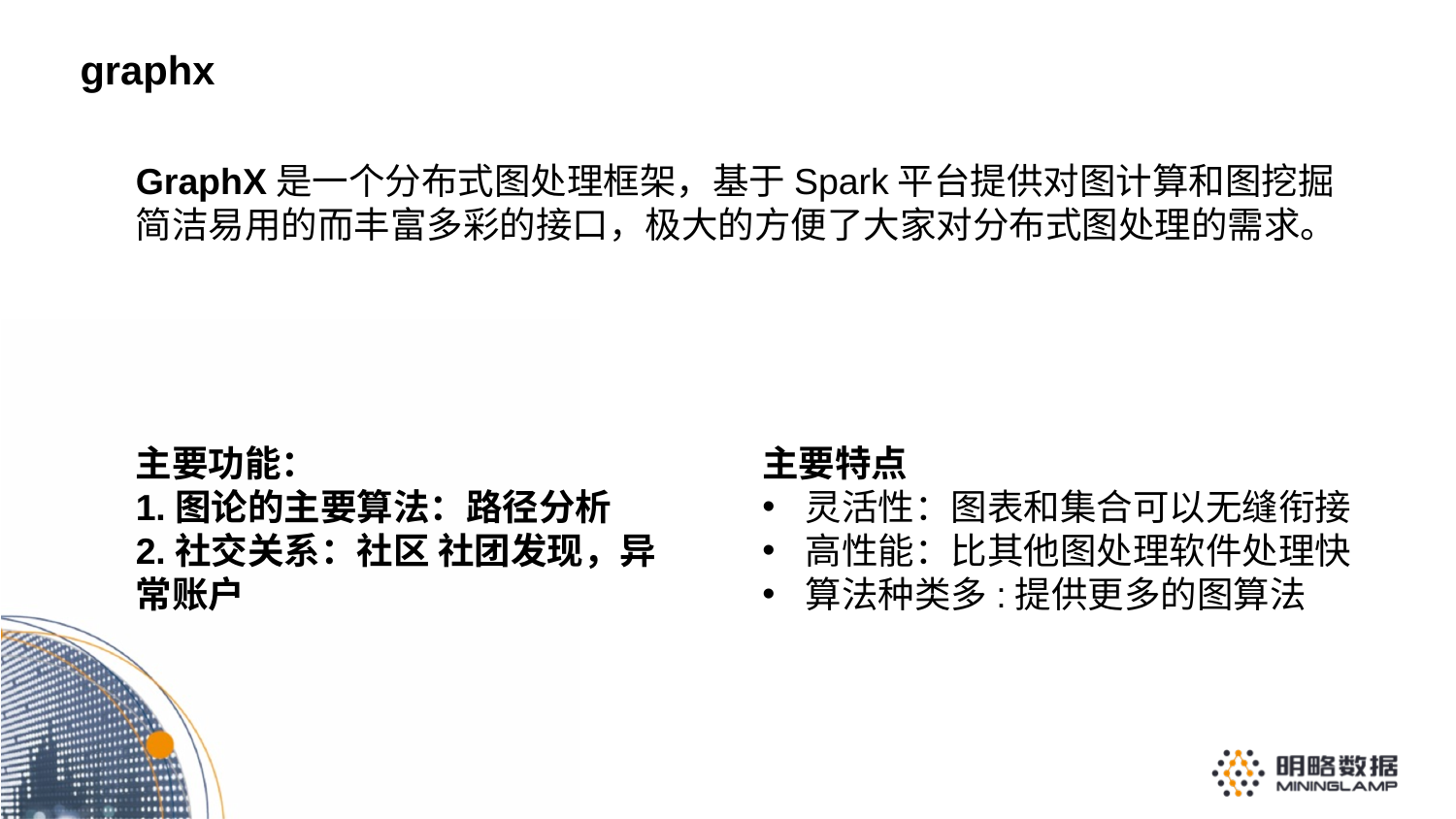

graphx

GraphX是一个分布式图处理框架，基于Spark平台提供对图计算和图挖掘简洁易用的而丰富多彩的接口，极大的方便了大家对分布式图处理的需求。

整体架构
主要功能：
1.图论的主要算法：路径分析
2.社交关系：社区 社团发现，异常账户

主要特点
灵活性：图表和集合可以无缝衔接
高性能：比其他图处理软件处理快
算法种类多:提供更多的图算法